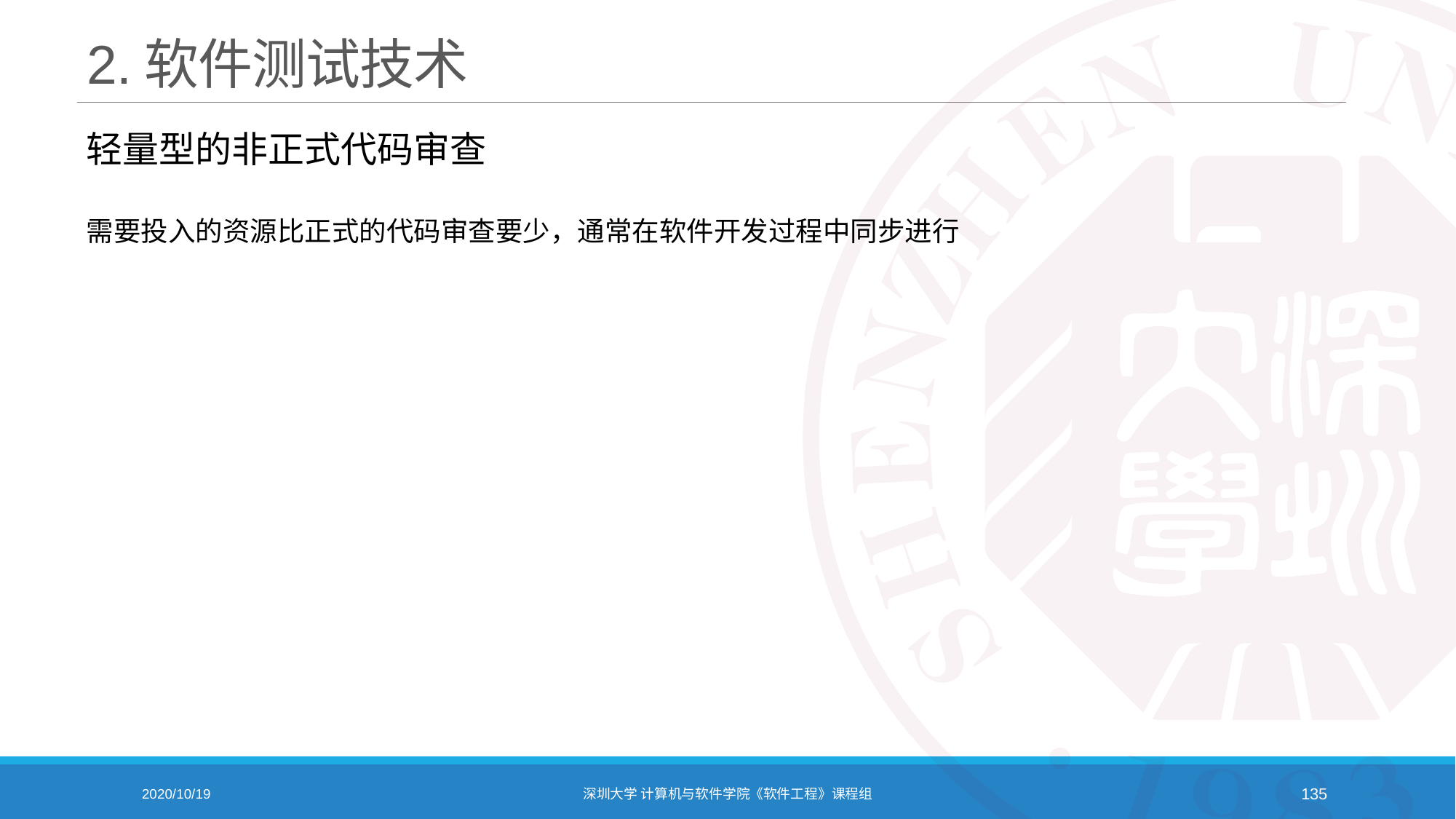

# 2.软件测试技术
轻量型的非正式代码审查

需要投入的资源比正式的代码审查要少，通常在软件开发过程中同步进行
2020/10/19
深圳大学 计算机与软件学院《软件工程》课程组
135